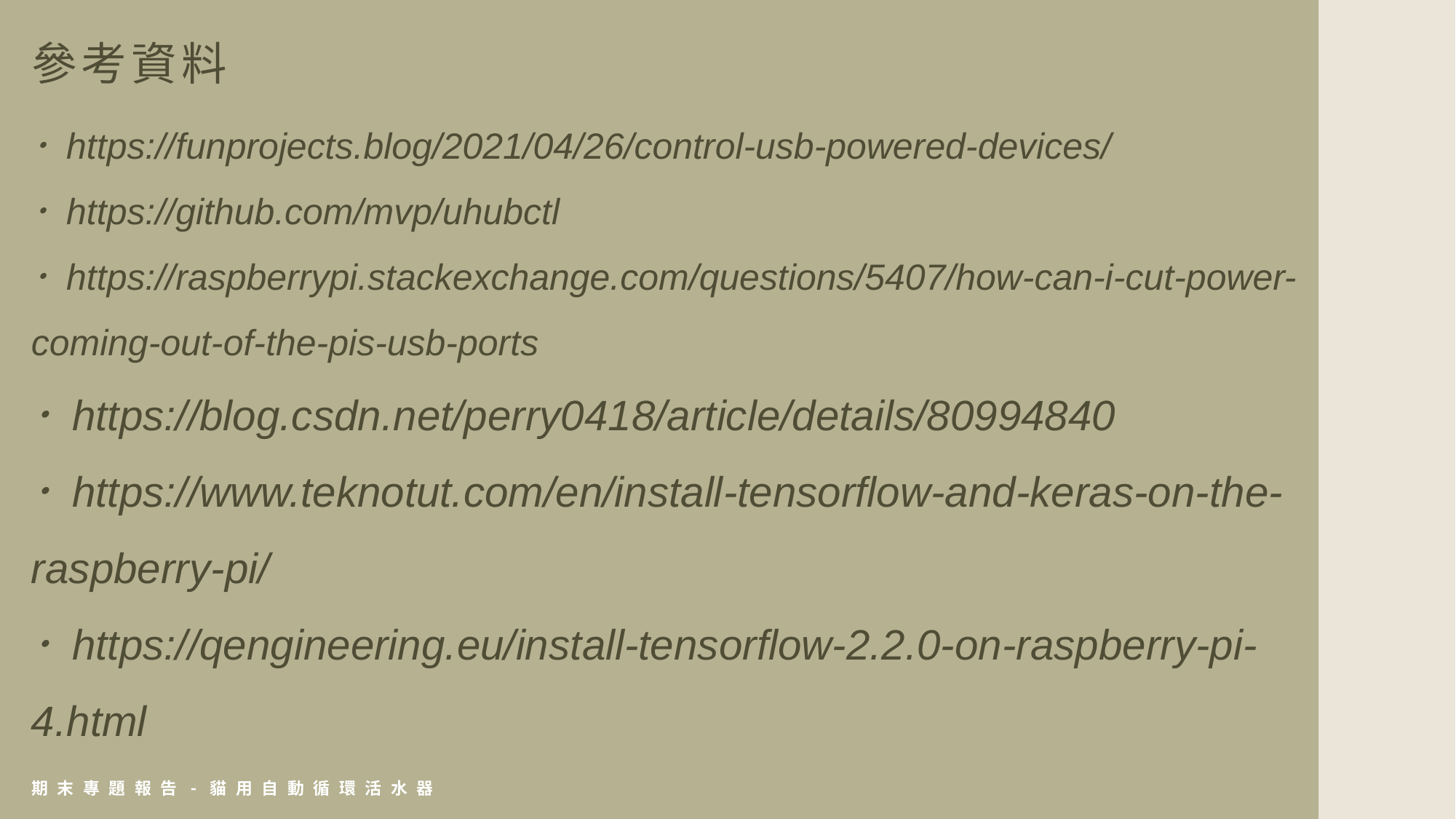

參考資料
･ https://funprojects.blog/2021/04/26/control-usb-powered-devices/
･ https://github.com/mvp/uhubctl
･ https://raspberrypi.stackexchange.com/questions/5407/how-can-i-cut-power-coming-out-of-the-pis-usb-ports
･ https://blog.csdn.net/perry0418/article/details/80994840
･ https://www.teknotut.com/en/install-tensorflow-and-keras-on-the-raspberry-pi/
･ https://qengineering.eu/install-tensorflow-2.2.0-on-raspberry-pi-4.html

期末專題報告-貓用自動循環活水器